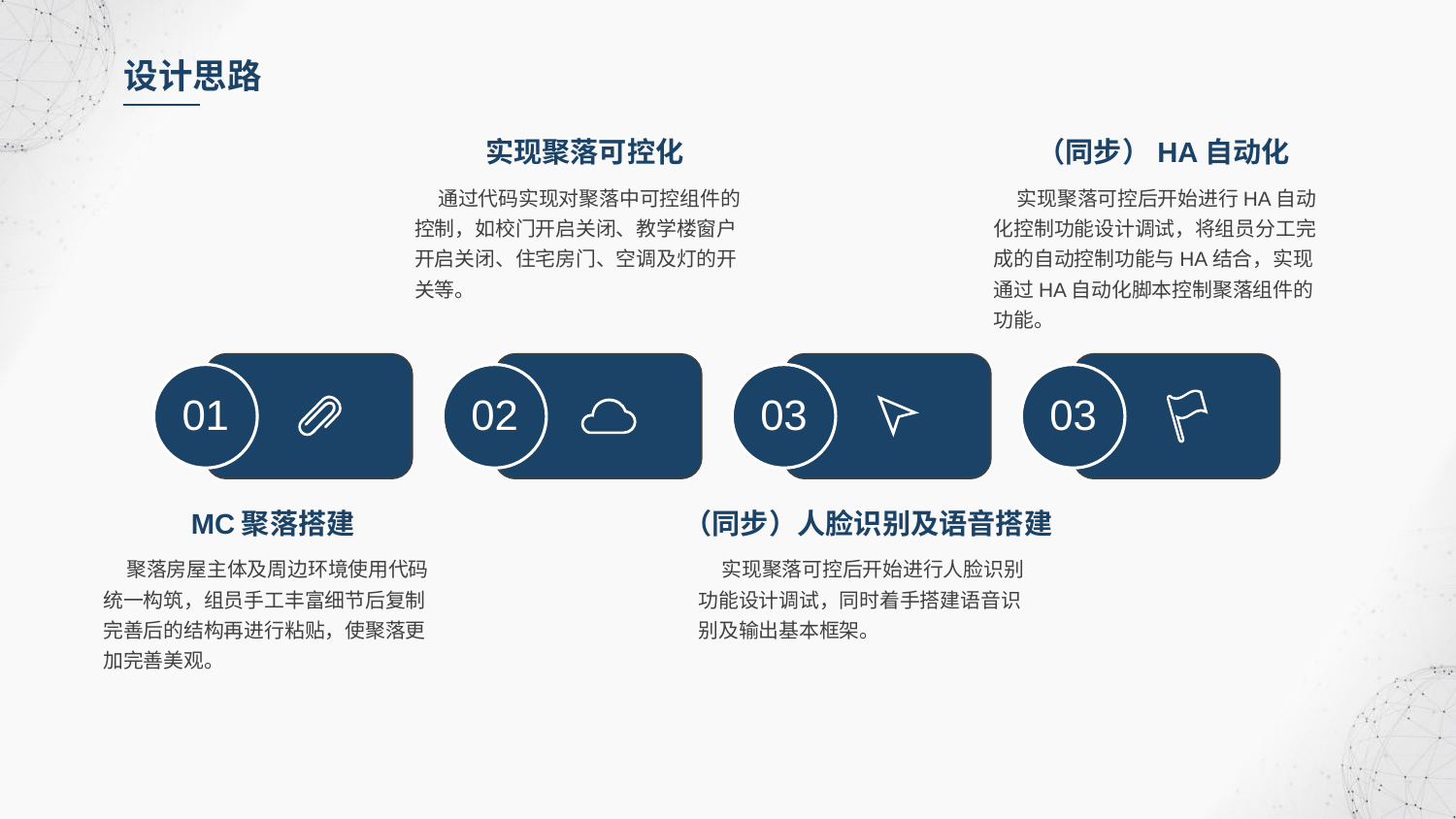

设计思路
（同步）HA自动化
实现聚落可控化
    通过代码实现对聚落中可控组件的控制，如校门开启关闭、教学楼窗户开启关闭、住宅房门、空调及灯的开关等。
    实现聚落可控后开始进行HA自动化控制功能设计调试，将组员分工完成的自动控制功能与HA结合，实现通过HA自动化脚本控制聚落组件的功能。

01

02

03

03

MC聚落搭建
（同步）人脸识别及语音搭建
    聚落房屋主体及周边环境使用代码统一构筑，组员手工丰富细节后复制完善后的结构再进行粘贴，使聚落更加完善美观。
    实现聚落可控后开始进行人脸识别功能设计调试，同时着手搭建语音识别及输出基本框架。